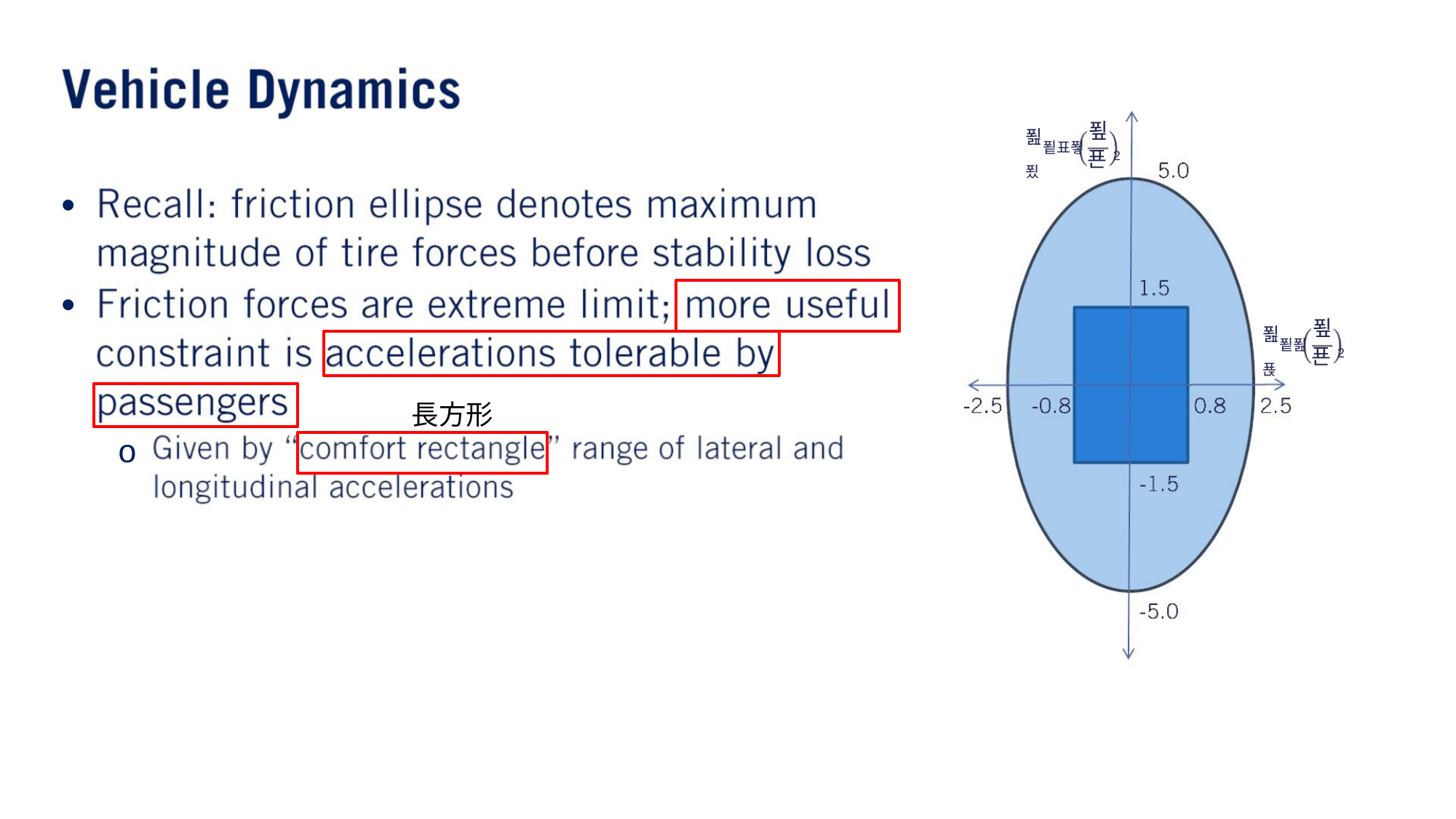

푚
푎푙표푛푔
푠2
•
•

푚

푎푙푎푡
푠2

長方形
o